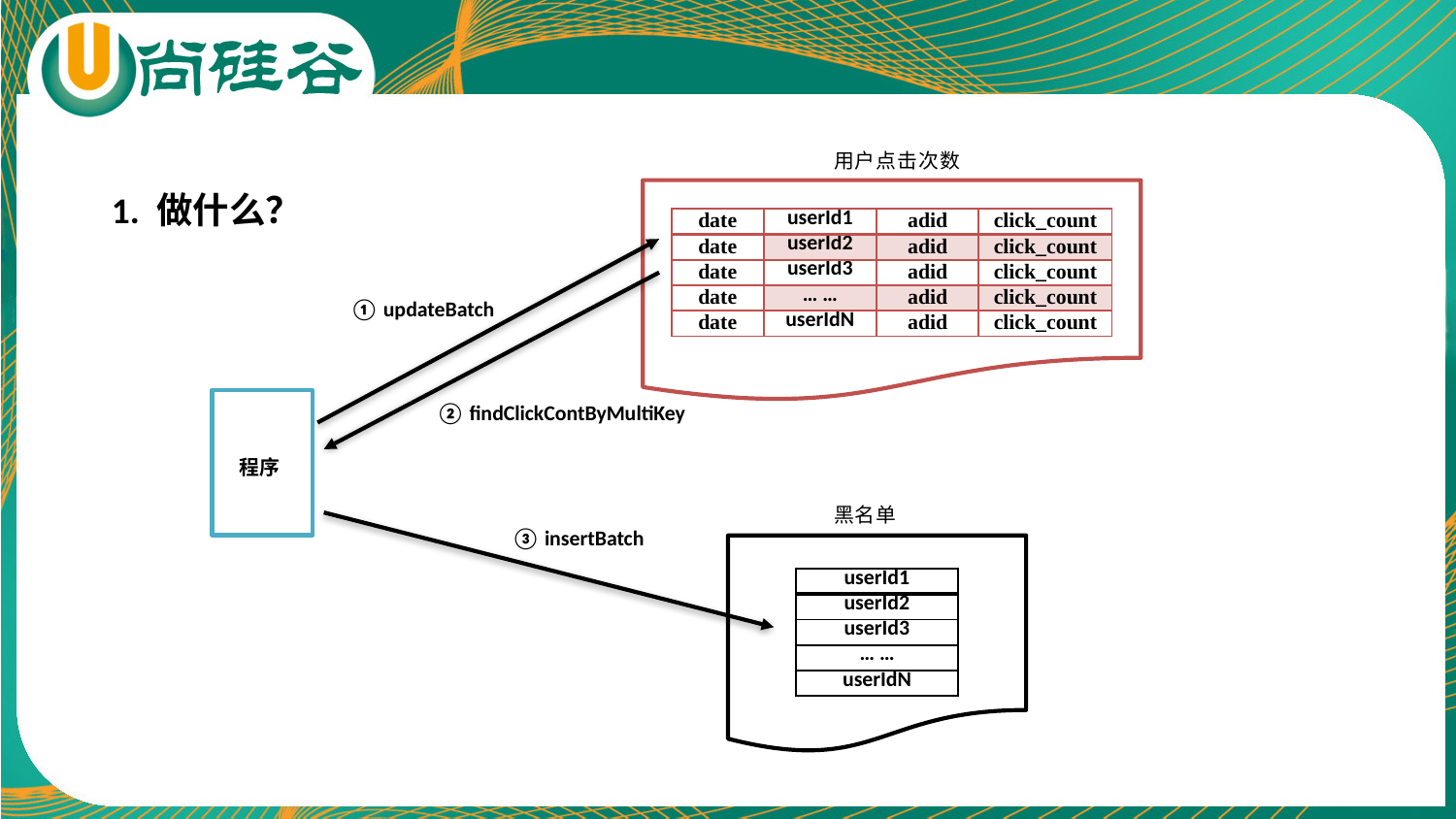

用户点击次数

1. 做什么？
| date | userId1 | adid | click\_count |
| --- | --- | --- | --- |
| date | userId2 | adid | click\_count |
| date | userId3 | adid | click\_count |
| date | … … | adid | click\_count |
| date | userIdN | adid | click\_count |
① updateBatch

② findClickContByMultiKey
程序
黑名单
③ insertBatch

| userId1 |
| --- |
| userId2 |
| userId3 |
| … … |
| userIdN |